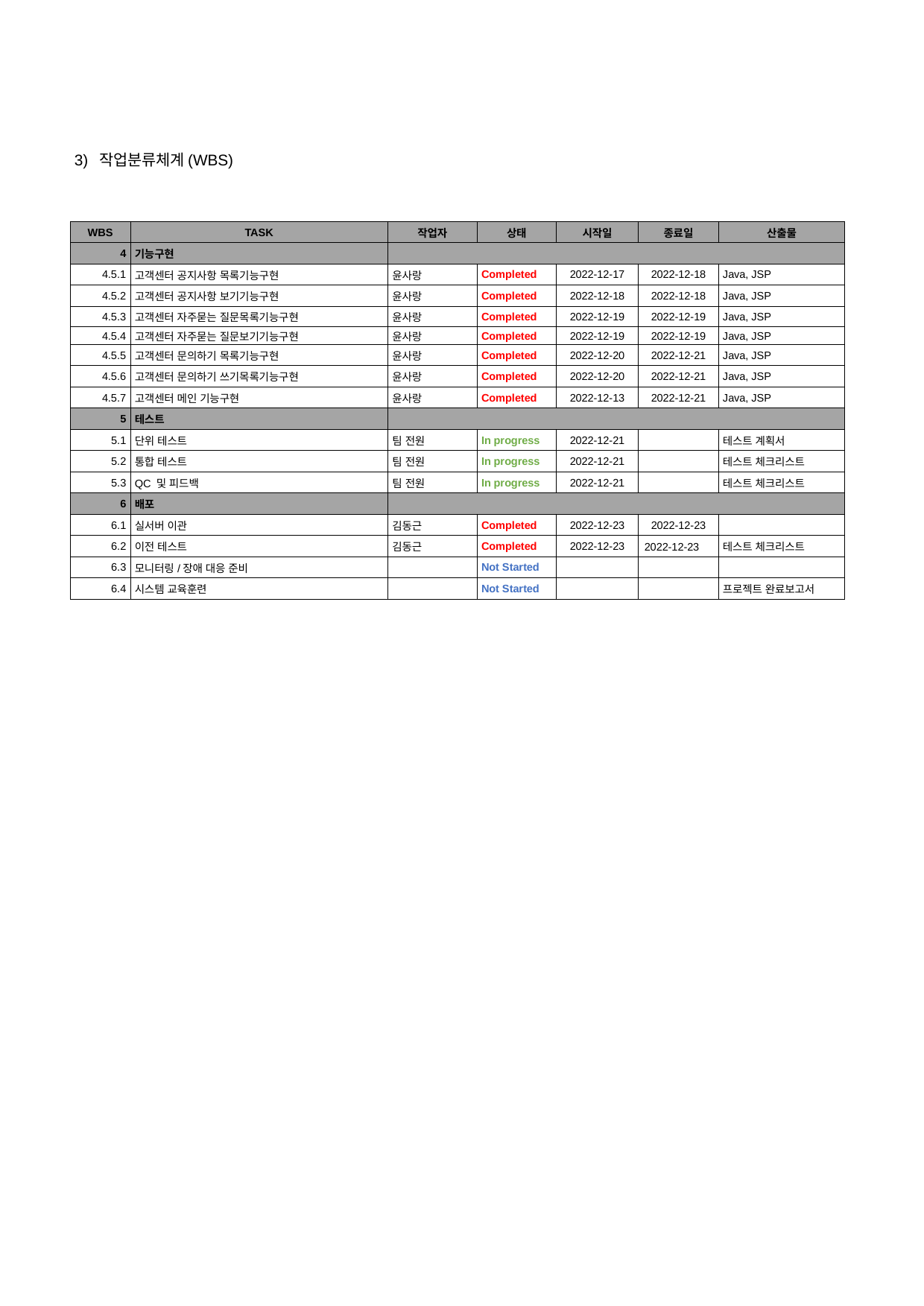

3) 작업분류체계(WBS)
| WBS | TASK | 작업자 | 상태 | 시작일 | 종료일 | 산출물 |
| --- | --- | --- | --- | --- | --- | --- |
| 4 | 기능구현 |  |  |  |  |  |
| 4.5.1 | 고객센터 공지사항 목록기능구현 | 윤사랑 | Completed | 2022-12-17 | 2022-12-18 | Java, JSP |
| 4.5.2 | 고객센터 공지사항 보기기능구현 | 윤사랑 | Completed | 2022-12-18 | 2022-12-18 | Java, JSP |
| 4.5.3 | 고객센터 자주묻는 질문목록기능구현 | 윤사랑 | Completed | 2022-12-19 | 2022-12-19 | Java, JSP |
| 4.5.4 | 고객센터 자주묻는 질문보기기능구현 | 윤사랑 | Completed | 2022-12-19 | 2022-12-19 | Java, JSP |
| 4.5.5 | 고객센터 문의하기 목록기능구현 | 윤사랑 | Completed | 2022-12-20 | 2022-12-21 | Java, JSP |
| 4.5.6 | 고객센터 문의하기 쓰기목록기능구현 | 윤사랑 | Completed | 2022-12-20 | 2022-12-21 | Java, JSP |
| 4.5.7 | 고객센터 메인 기능구현 | 윤사랑 | Completed | 2022-12-13 | 2022-12-21 | Java, JSP |
| 5 | 테스트 |  |  |  |  |  |
| 5.1 | 단위 테스트 | 팀 전원 | In progress | 2022-12-21 |  | 테스트 계획서 |
| 5.2 | 통합 테스트 | 팀 전원 | In progress | 2022-12-21 |  | 테스트 체크리스트 |
| 5.3 | QC 및 피드백 | 팀 전원 | In progress | 2022-12-21 |  | 테스트 체크리스트 |
| 6 | 배포 |  |  |  |  |  |
| 6.1 | 실서버 이관 | 김동근 | Completed | 2022-12-23 | 2022-12-23 |  |
| 6.2 | 이전 테스트 | 김동근 | Completed | 2022-12-23 | 2022-12-23 | 테스트 체크리스트 |
| 6.3 | 모니터링/장애 대응 준비 |  | Not Started |  |  |  |
| 6.4 | 시스템 교육훈련 |  | Not Started |  |  | 프로젝트 완료보고서 |